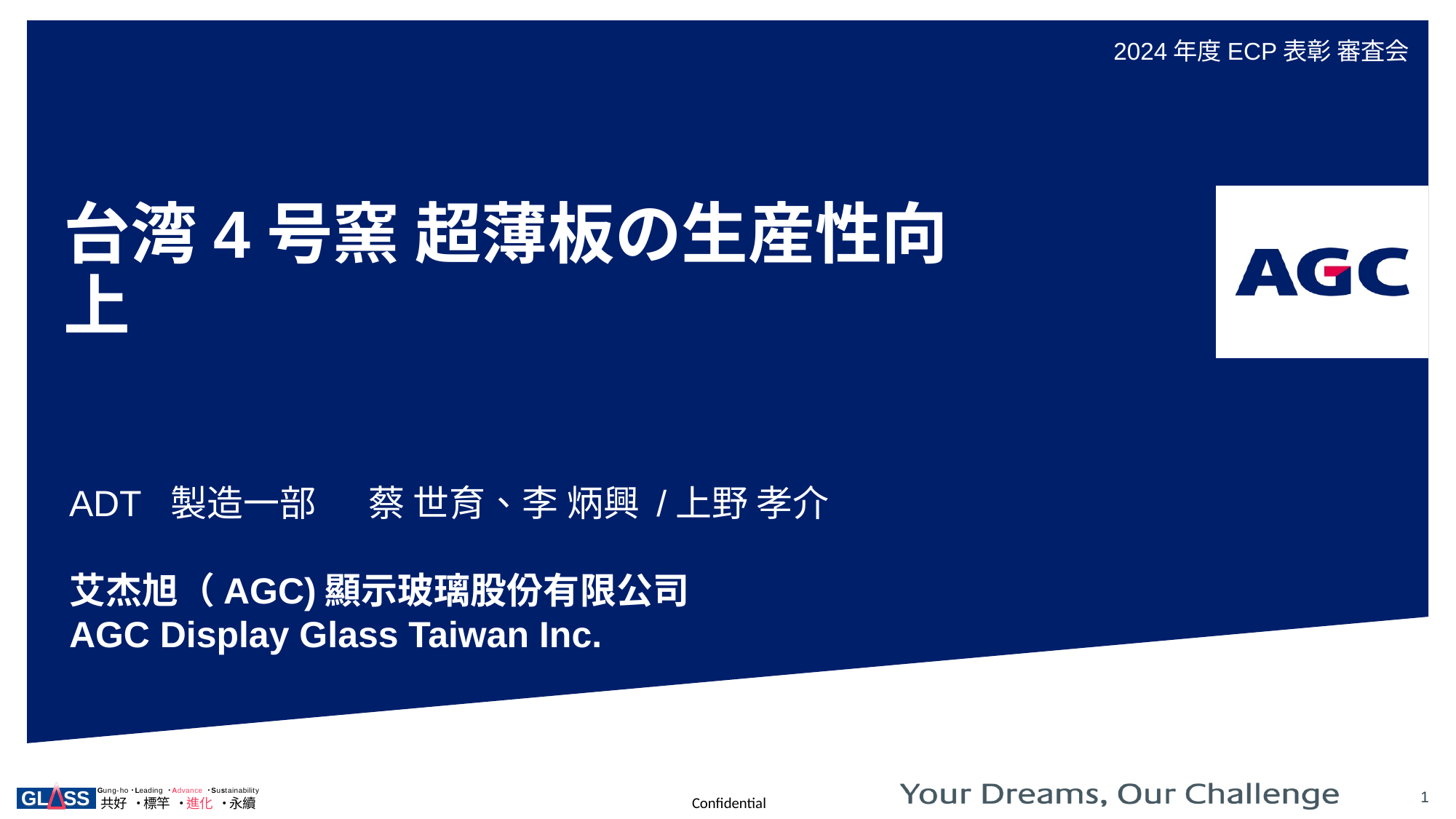

2024年度ECP表彰 審査会
台湾4号窯 超薄板の生産性向上
ADT  製造一部 　 蔡 世育、李 炳興 /上野 孝介

艾杰旭（AGC)顯示玻璃股份有限公司
AGC Display Glass Taiwan Inc.
1